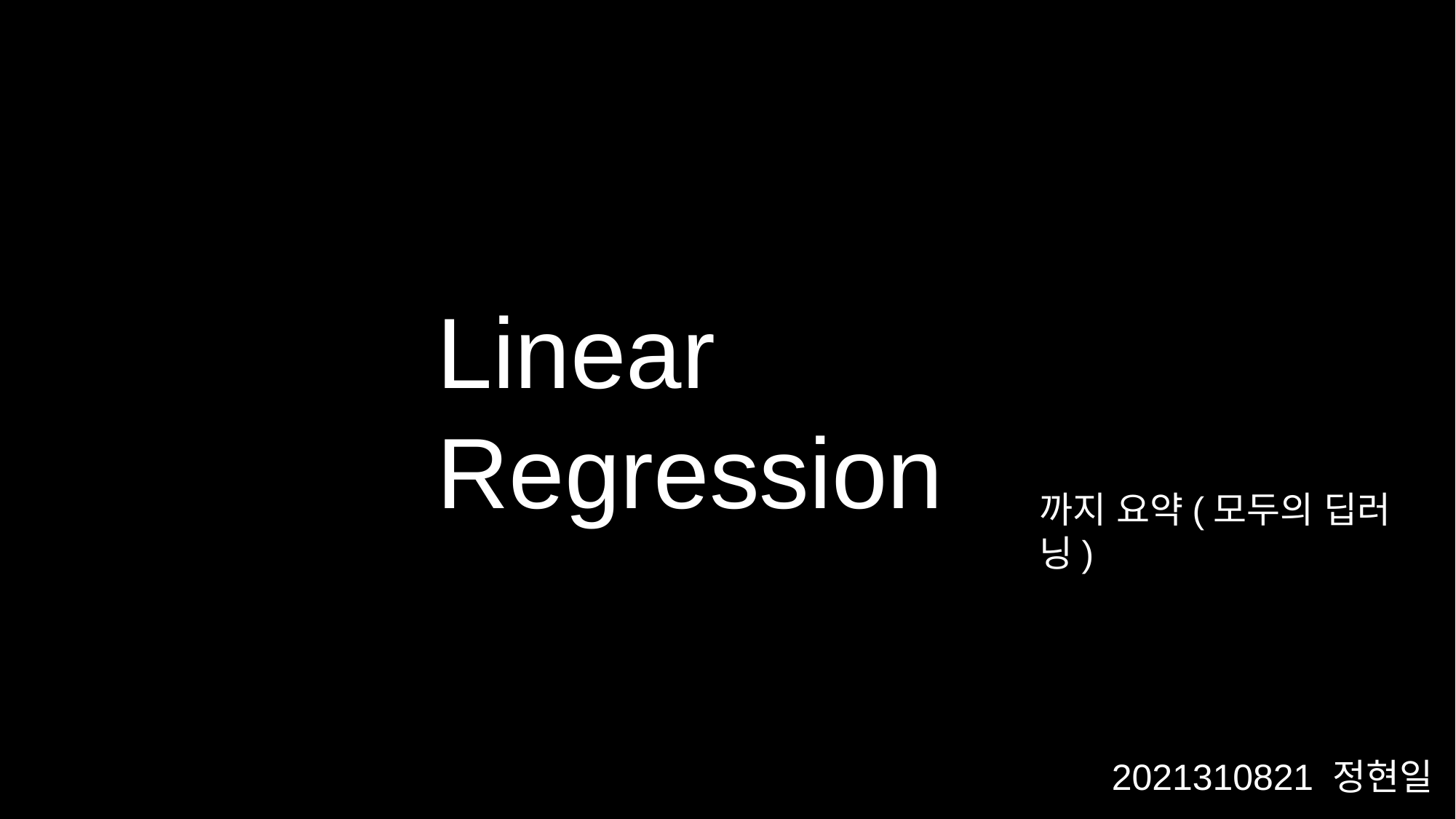

Linear
Regression
까지 요약(모두의 딥러닝)
2021310821 정현일